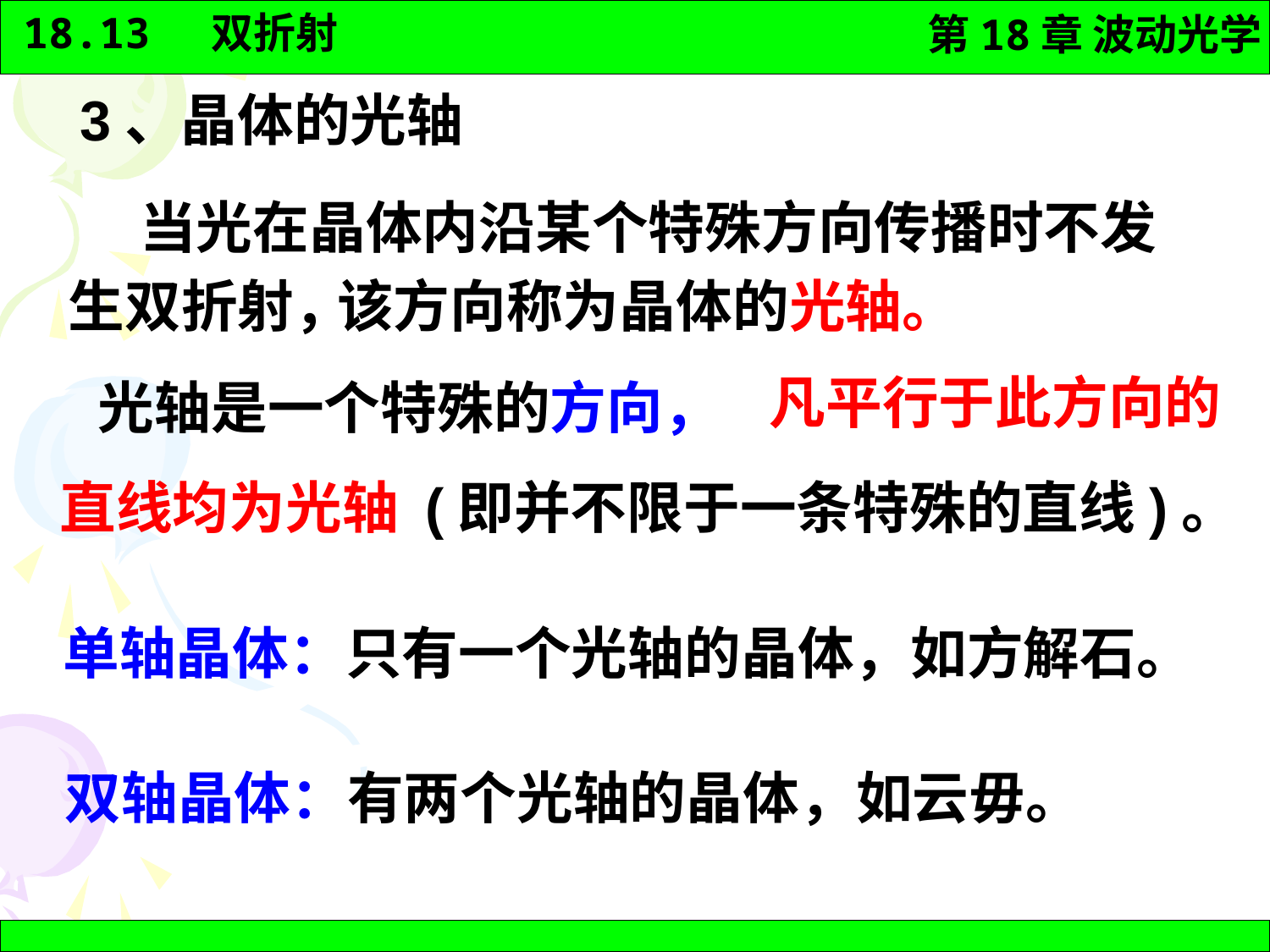

3、晶体的光轴
   当光在晶体内沿某个特殊方向传播时不发
生双折射，
该方向称为晶体的光轴。
凡平行于此方向的
    光轴是一个特殊的方向，
直线均为光轴 (即并不限于一条特殊的直线)。
单轴晶体：只有一个光轴的晶体，如方解石。
双轴晶体：有两个光轴的晶体，如云毋。